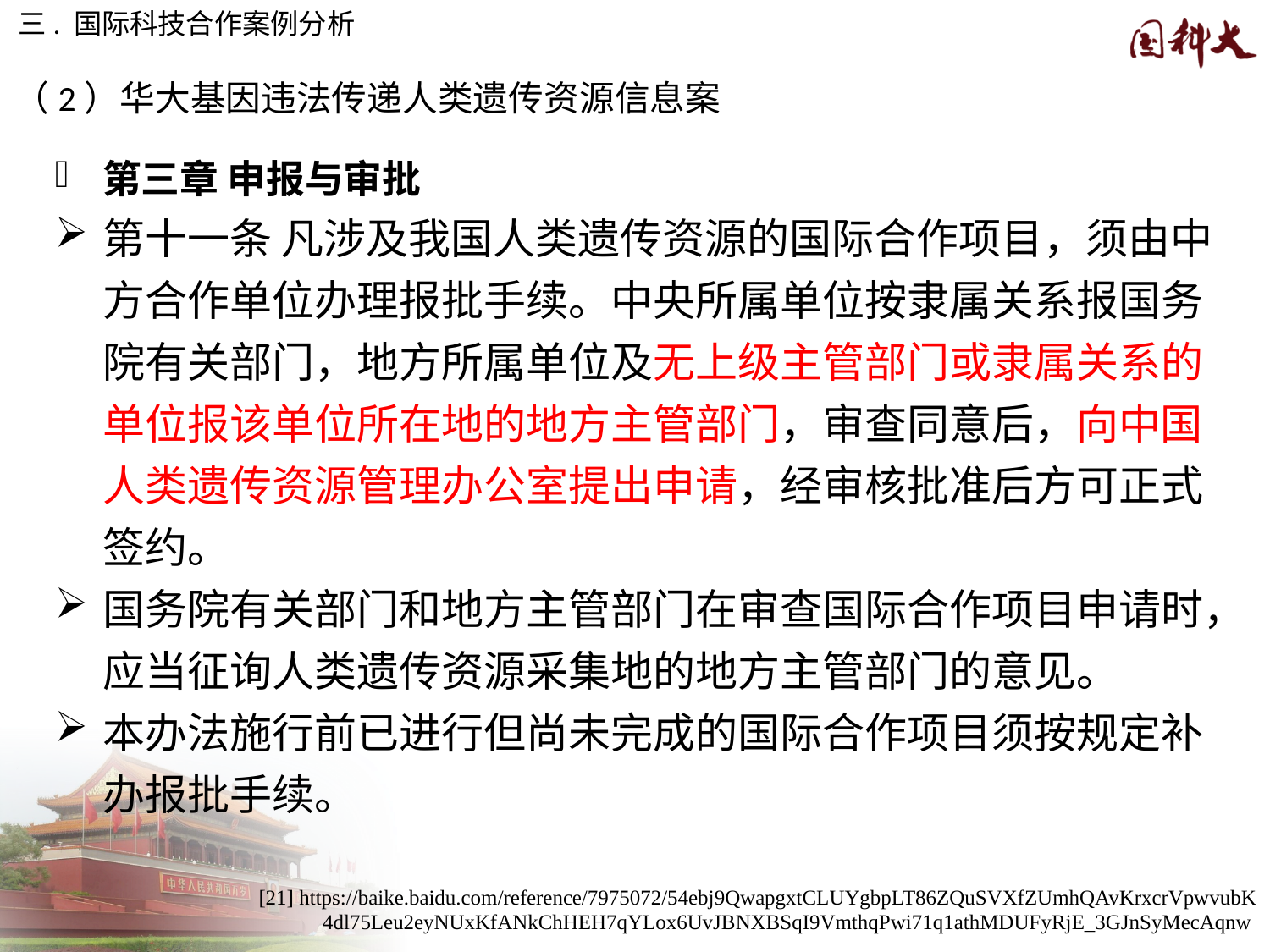

三. 国际科技合作案例分析
（2）华大基因违法传递人类遗传资源信息案

第三章 申报与审批
第十一条 凡涉及我国人类遗传资源的国际合作项目，须由中方合作单位办理报批手续。中央所属单位按隶属关系报国务院有关部门，地方所属单位及无上级主管部门或隶属关系的单位报该单位所在地的地方主管部门，审查同意后，向中国人类遗传资源管理办公室提出申请，经审核批准后方可正式签约。
国务院有关部门和地方主管部门在审查国际合作项目申请时，应当征询人类遗传资源采集地的地方主管部门的意见。
本办法施行前已进行但尚未完成的国际合作项目须按规定补办报批手续。

[21] https://baike.baidu.com/reference/7975072/54ebj9QwapgxtCLUYgbpLT86ZQuSVXfZUmhQAvKrxcrVpwvubK
4dl75Leu2eyNUxKfANkChHEH7qYLox6UvJBNXBSqI9VmthqPwi71q1athMDUFyRjE_3GJnSyMecAqnw